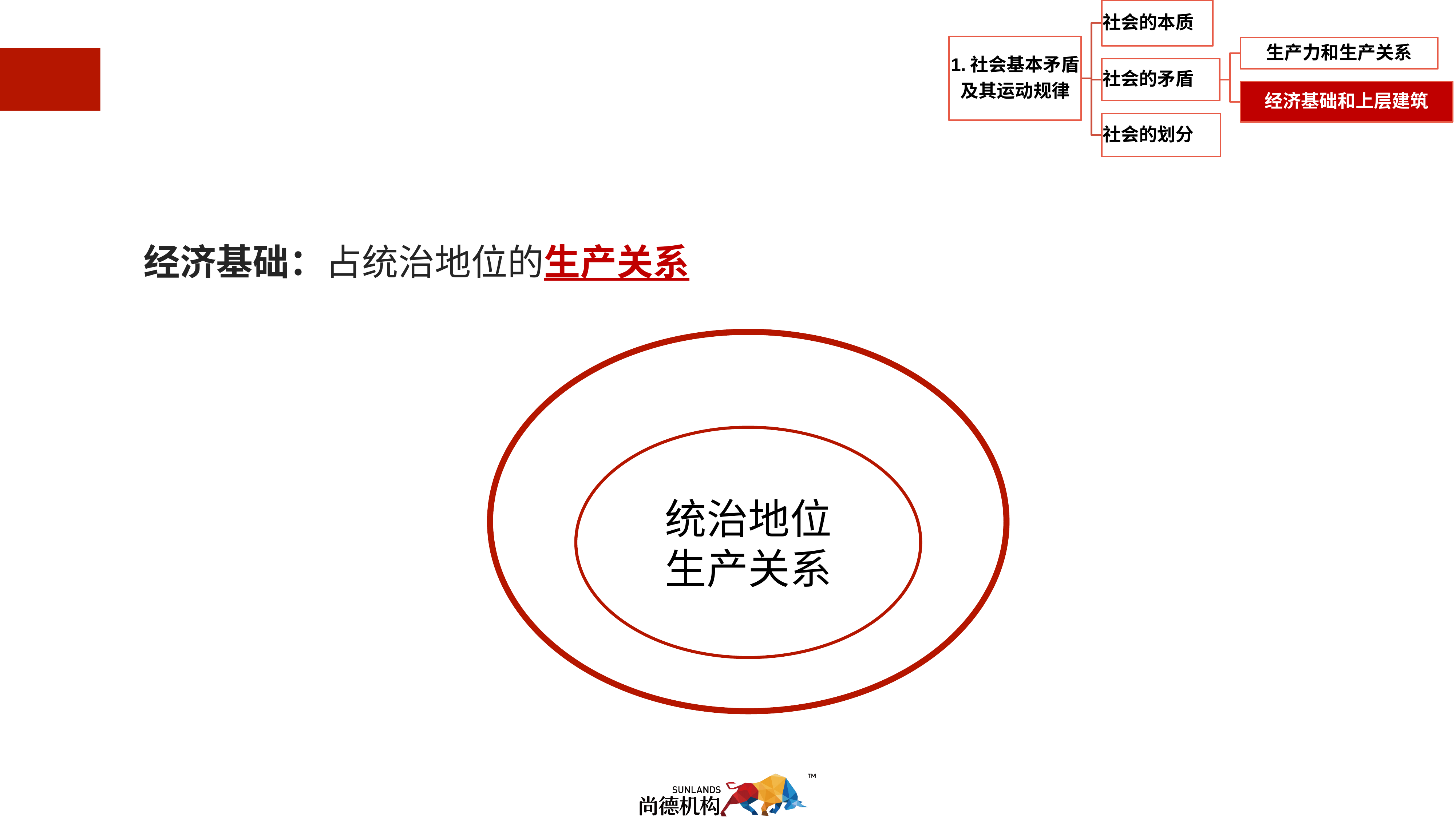

3.1.3.1经济基础
1.社会基本矛盾
及其运动规律
社会的本质
社会的矛盾
生产力和生产关系
经济基础和上层建筑
社会的划分
经济基础：占统治地位的生产关系

统治地位
生产关系